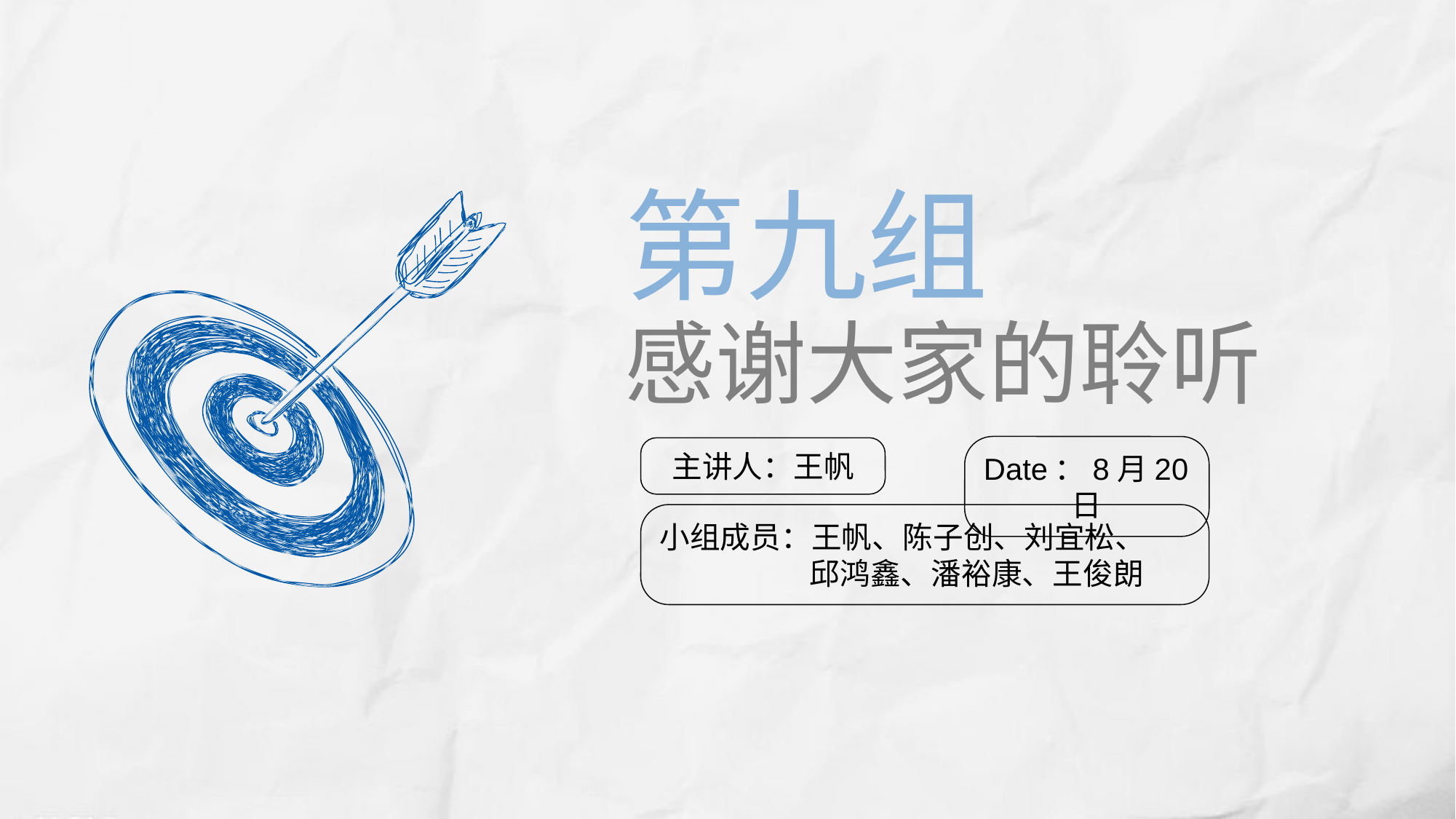

第九组

感谢大家的聆听
Date：8月20日
主讲人：王帆
小组成员：王帆、陈子创、刘宜松、
	     邱鸿鑫、潘裕康、王俊朗